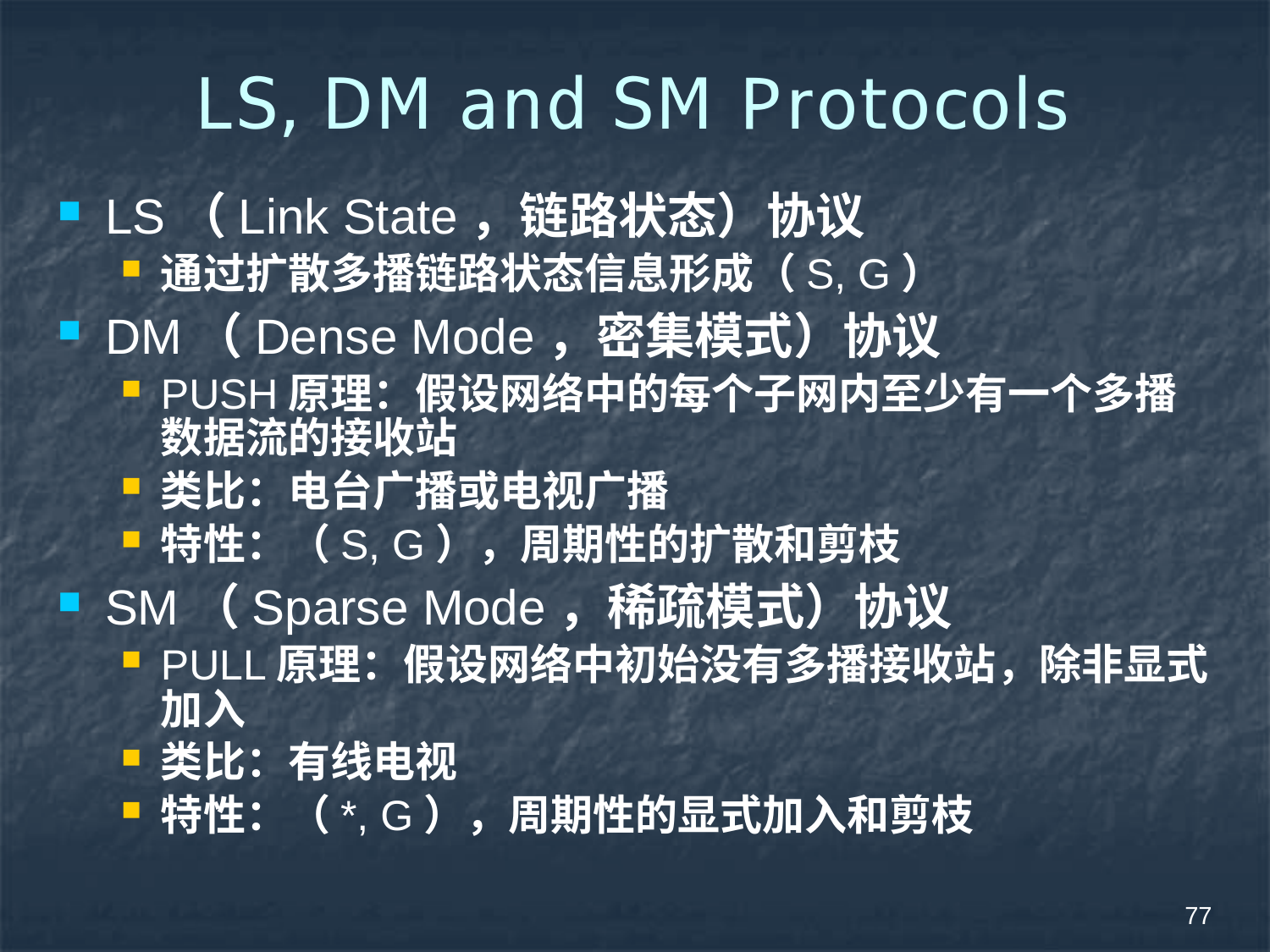

# LS, DM and SM Protocols
LS（Link State，链路状态）协议
通过扩散多播链路状态信息形成（S, G）
DM（Dense Mode，密集模式）协议
PUSH原理：假设网络中的每个子网内至少有一个多播数据流的接收站
类比：电台广播或电视广播
特性：（S, G），周期性的扩散和剪枝
SM（Sparse Mode，稀疏模式）协议
PULL原理：假设网络中初始没有多播接收站，除非显式加入
类比：有线电视
特性：（*, G），周期性的显式加入和剪枝
77